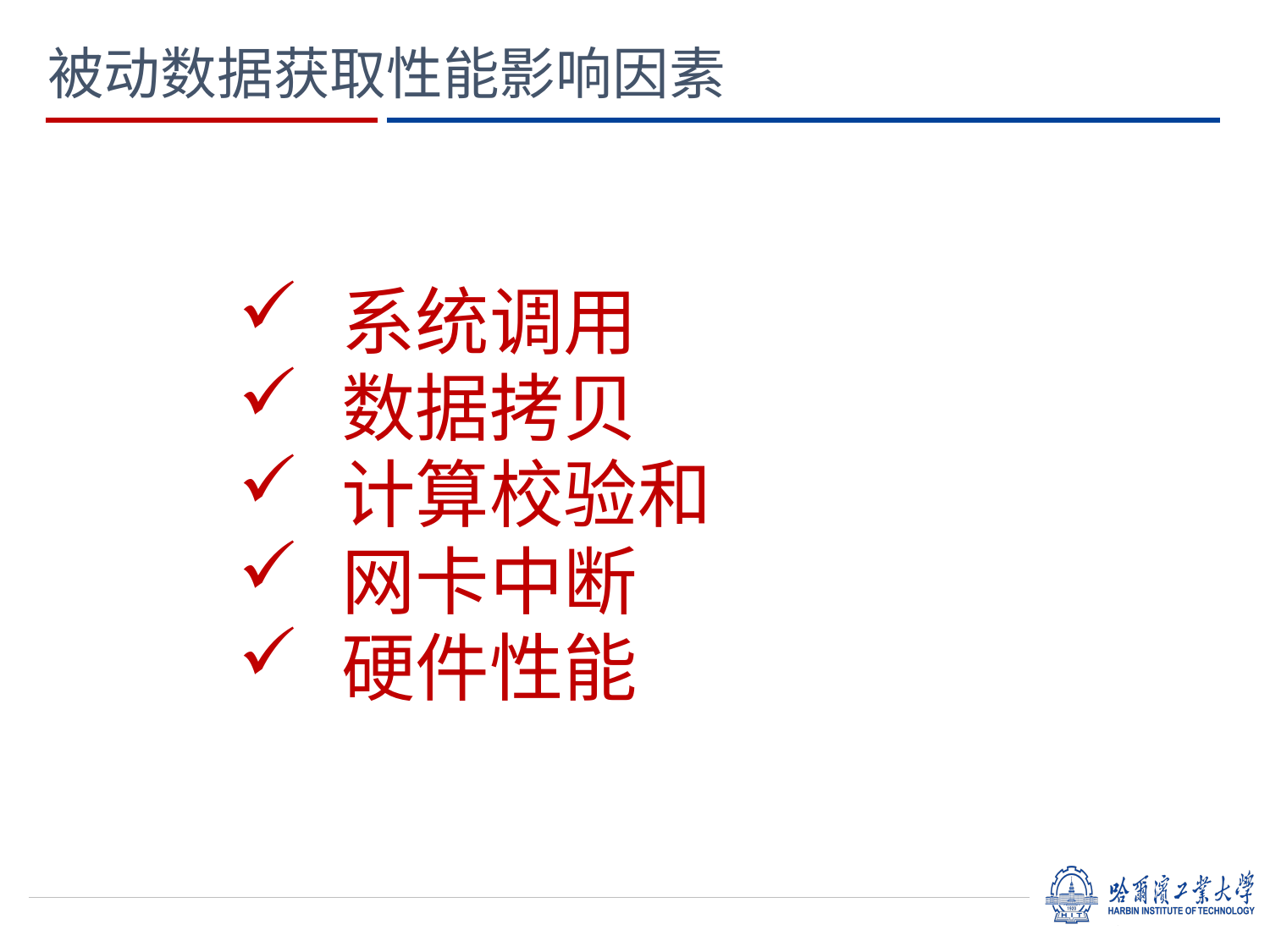

被动数据获取性能影响因素

系统调用
数据拷贝
计算校验和
网卡中断
硬件性能